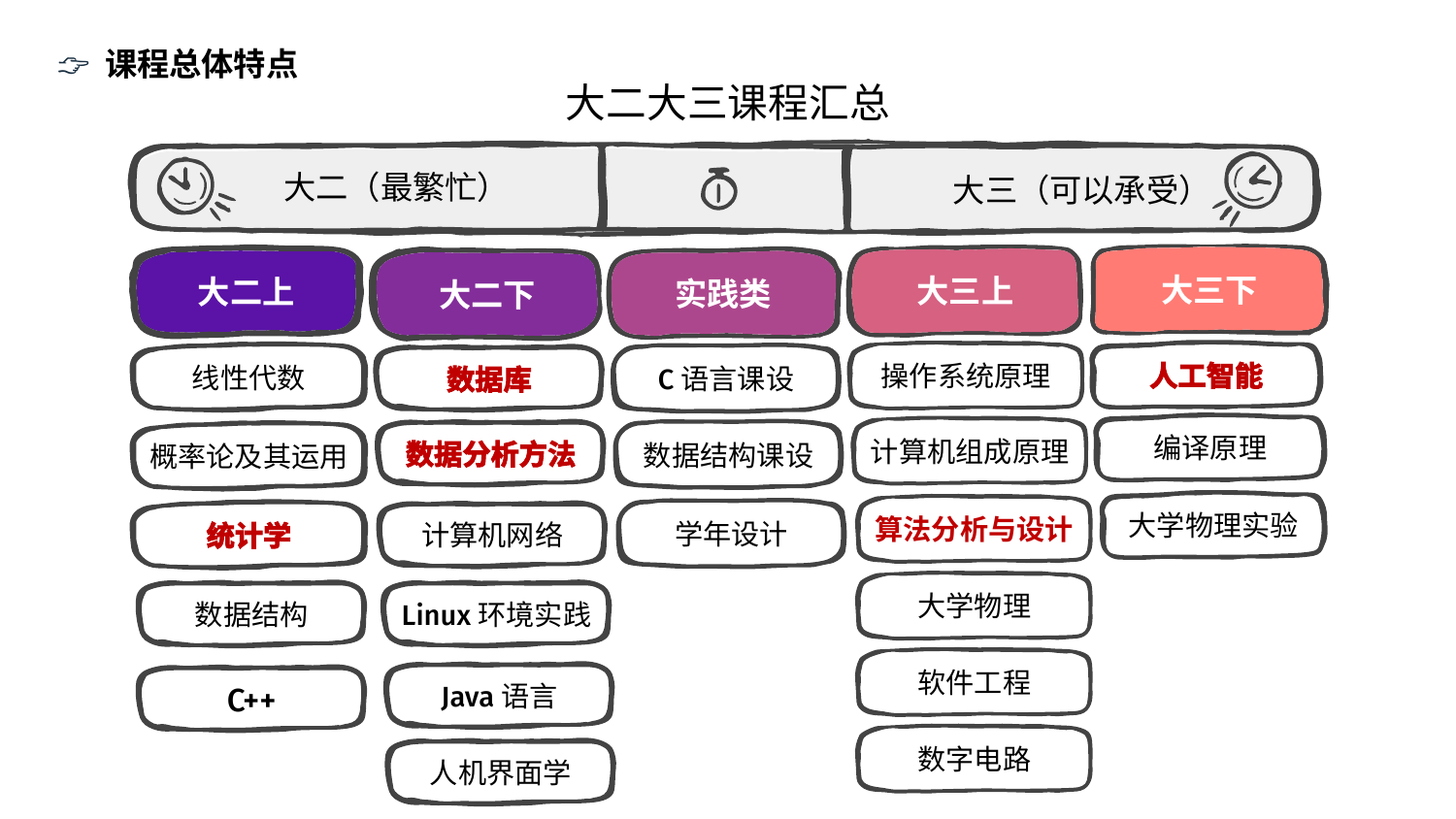

👉 课程总体特点
大二大三课程汇总

大三（可以承受）

大二（最繁忙）

大三下

大二上

大三上

实践类

大二下
人工智能
操作系统原理
线性代数
C语言课设
数据库
编译原理
计算机组成原理
数据分析方法
数据结构课设
概率论及其运用
大学物理实验
算法分析与设计
学年设计
统计学
计算机网络
大学物理
Linux环境实践
数据结构
软件工程
Java语言
C++
数字电路
人机界面学